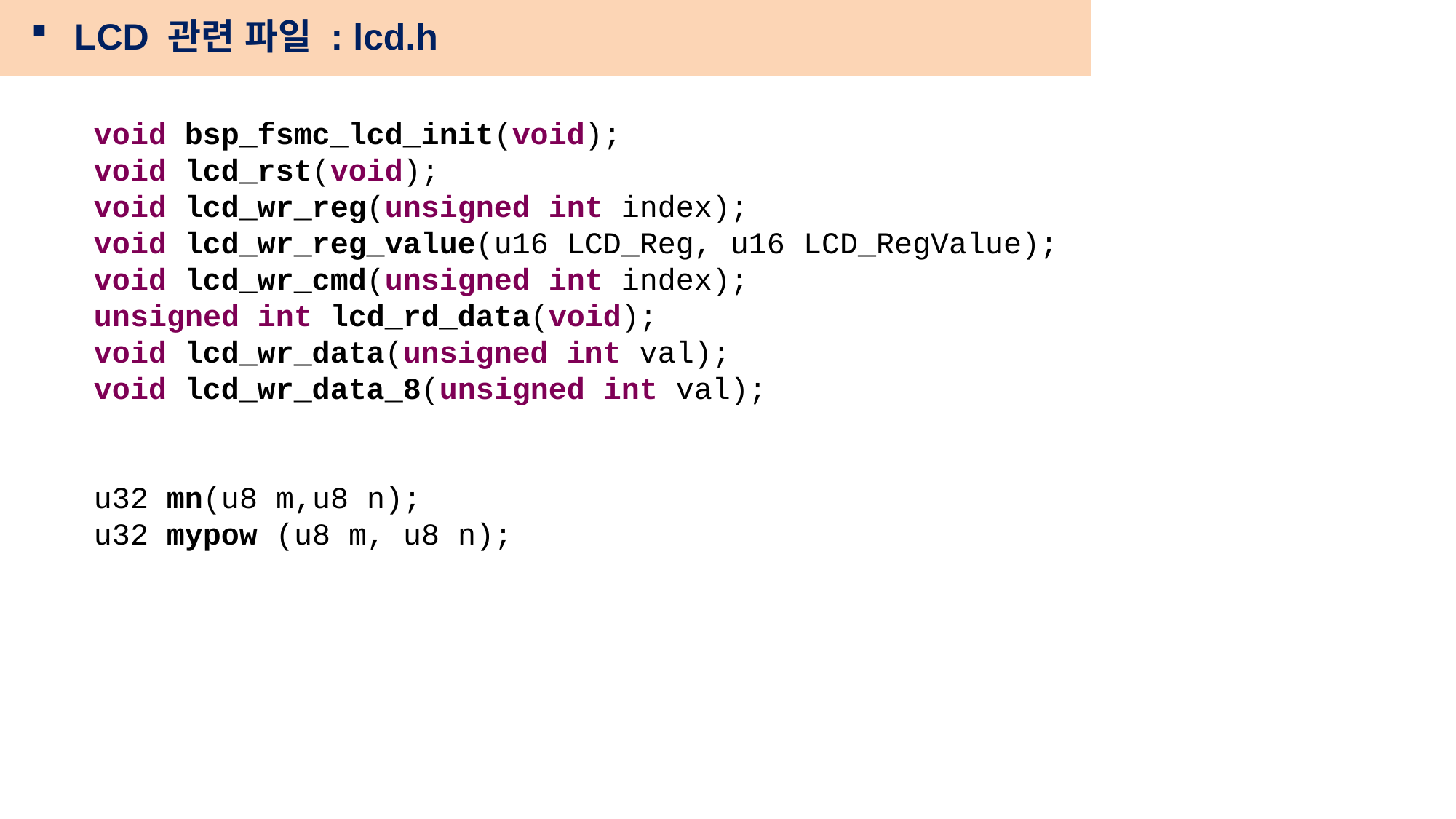

LCD 관련 파일 : lcd.h
void bsp_fsmc_lcd_init(void);
void lcd_rst(void);
void lcd_wr_reg(unsigned int index);
void lcd_wr_reg_value(u16 LCD_Reg, u16 LCD_RegValue);
void lcd_wr_cmd(unsigned int index);
unsigned int lcd_rd_data(void);
void lcd_wr_data(unsigned int val);
void lcd_wr_data_8(unsigned int val);

u32 mn(u8 m,u8 n);
u32 mypow (u8 m, u8 n);